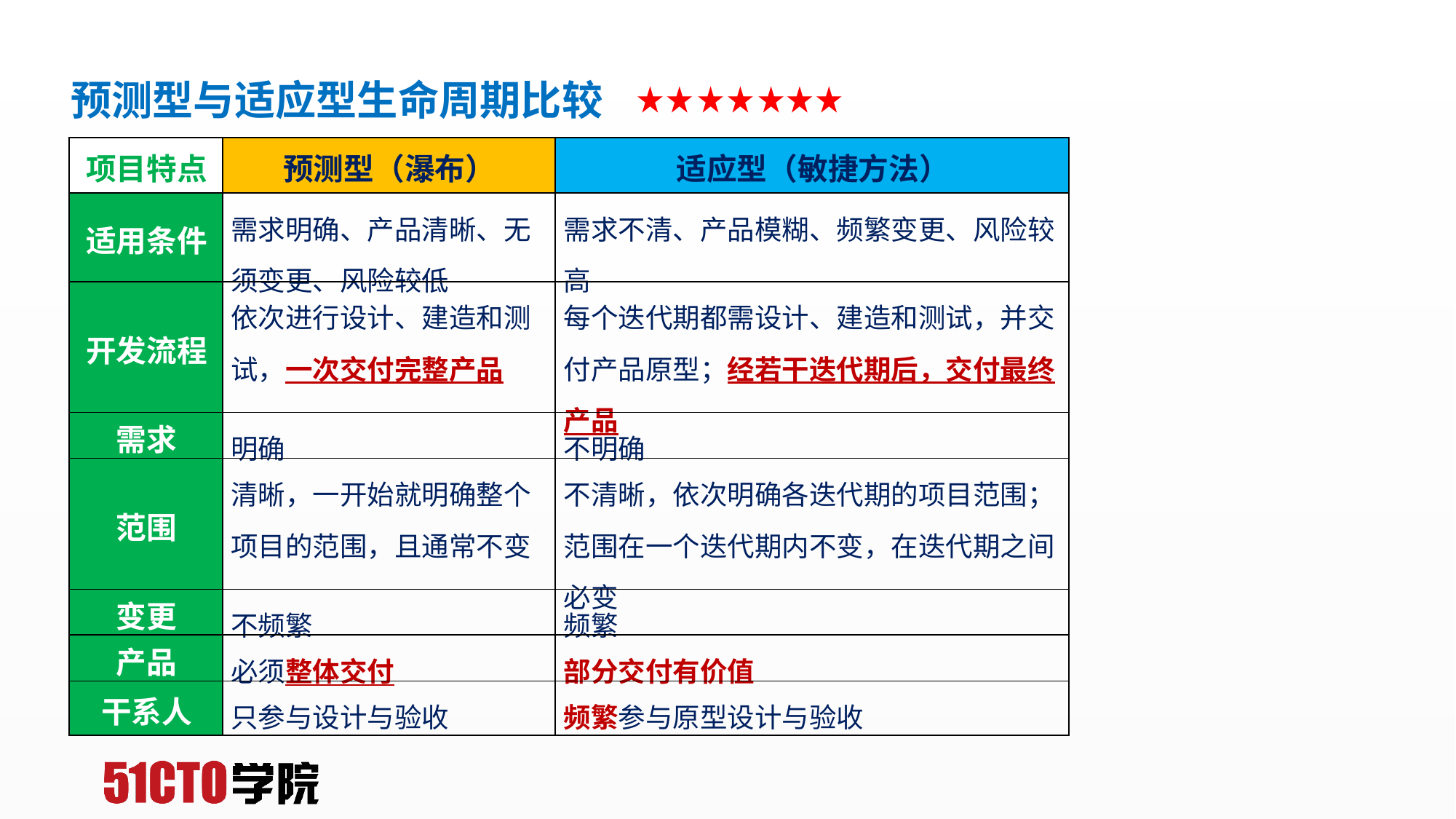

# 预测型与适应型生命周期比较

| 项目特点 | 预测型（瀑布） | 适应型（敏捷方法） |
| --- | --- | --- |
| 适用条件 | 需求明确、产品清晰、无须变更、风险较低 | 需求不清、产品模糊、频繁变更、风险较高 |
| 开发流程 | 依次进行设计、建造和测试，一次交付完整产品 | 每个迭代期都需设计、建造和测试，并交付产品原型；经若干迭代期后，交付最终产品 |
| 需求 | 明确 | 不明确 |
| 范围 | 清晰，一开始就明确整个项目的范围，且通常不变 | 不清晰，依次明确各迭代期的项目范围；范围在一个迭代期内不变，在迭代期之间必变 |
| 变更 | 不频繁 | 频繁 |
| 产品 | 必须整体交付 | 部分交付有价值 |
| 干系人 | 只参与设计与验收 | 频繁参与原型设计与验收 |